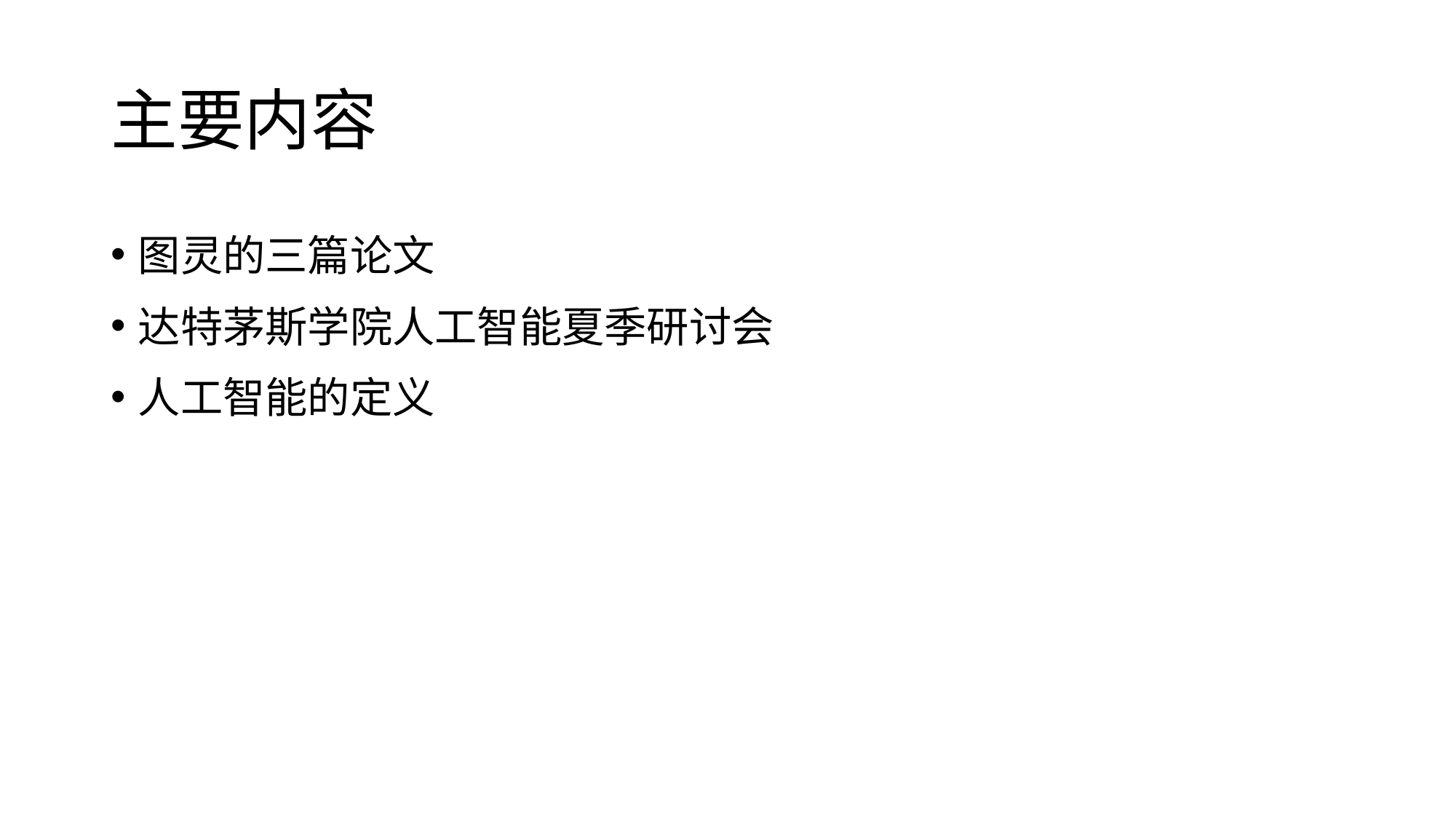

# 主要内容
图灵的三篇论文
达特茅斯学院人工智能夏季研讨会
人工智能的定义